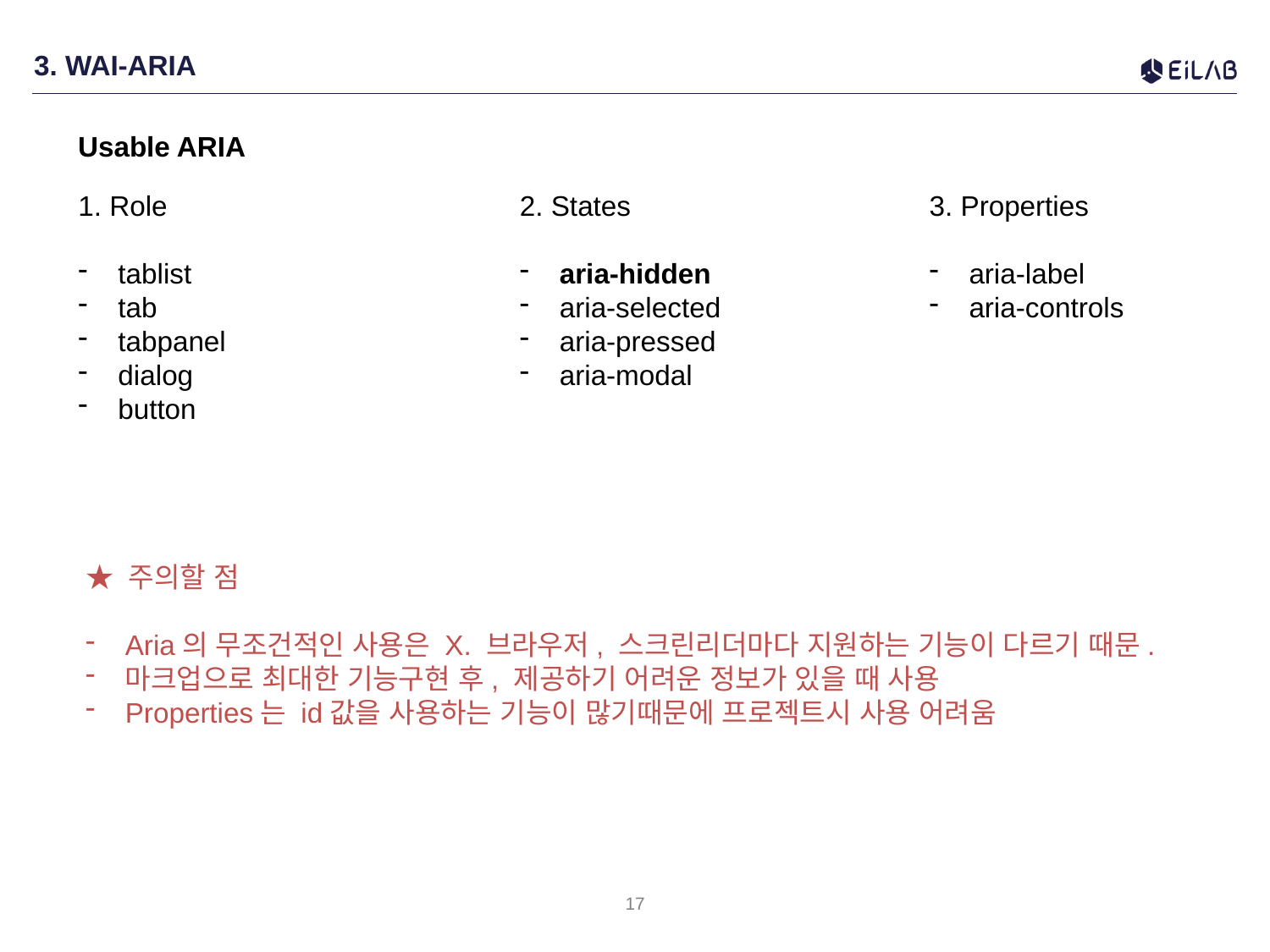

# 3. WAI-ARIA
Usable ARIA
1. Role

tablist
tab
tabpanel
dialog
button

2. States

aria-hidden
aria-selected
aria-pressed
aria-modal

3. Properties

aria-label
aria-controls

★ 주의할 점

Aria의 무조건적인 사용은 X. 브라우저, 스크린리더마다 지원하는 기능이 다르기 때문.
마크업으로 최대한 기능구현 후, 제공하기 어려운 정보가 있을 때 사용
Properties는 id값을 사용하는 기능이 많기때문에 프로젝트시 사용 어려움